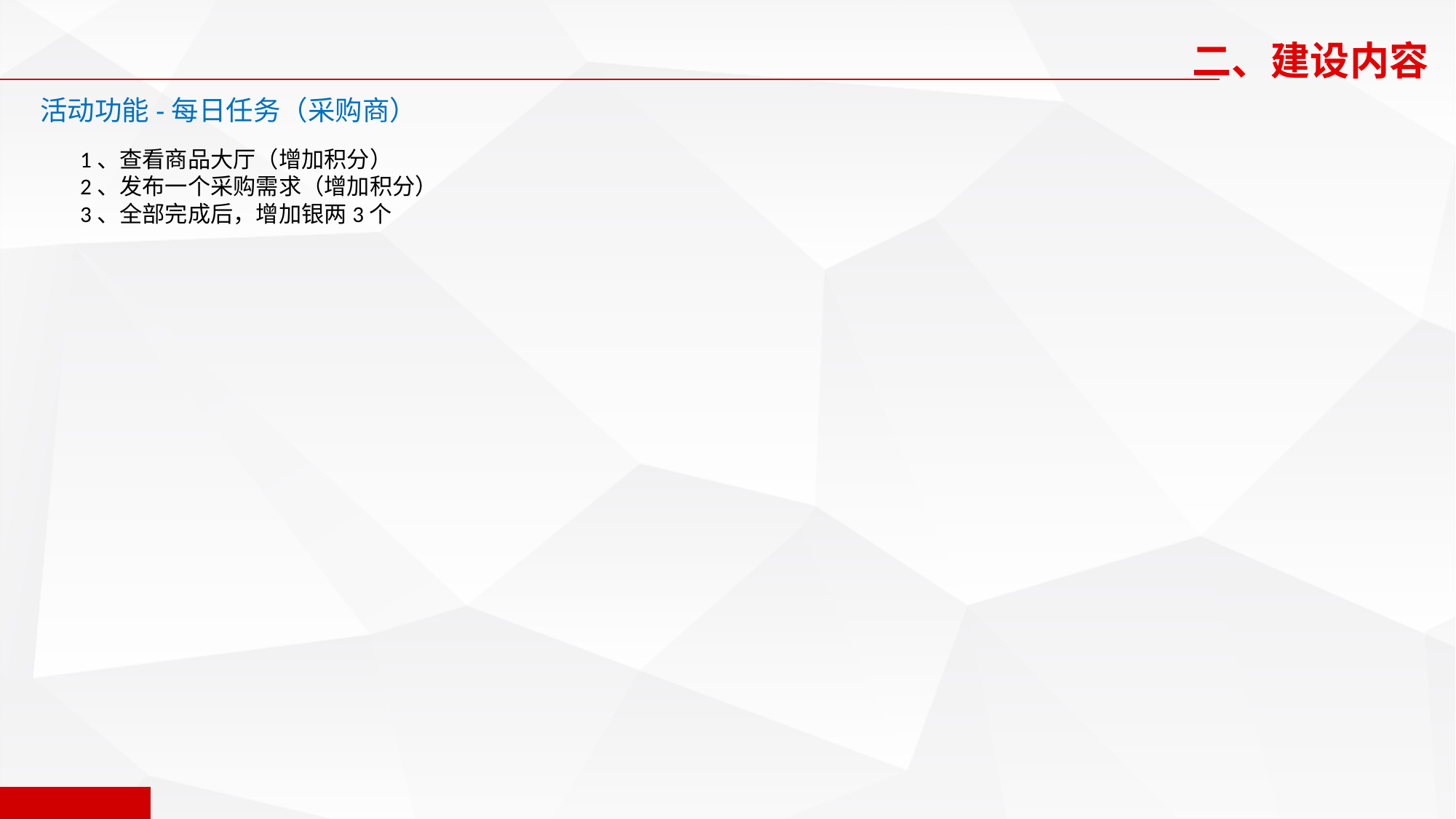

二、建设内容
活动功能-每日任务（采购商）
1、查看商品大厅（增加积分）
2、发布一个采购需求（增加积分）
3、全部完成后，增加银两3个